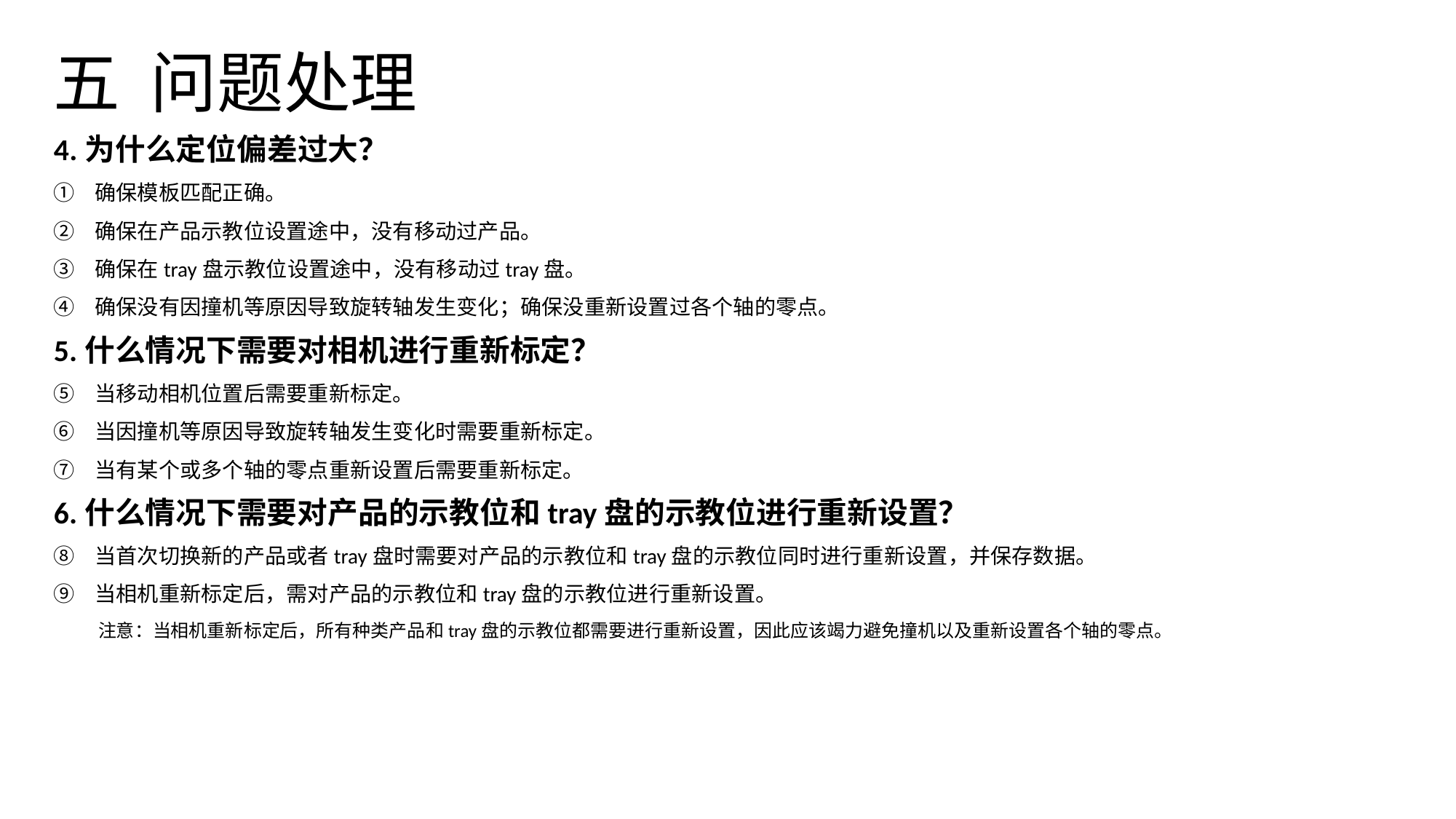

# 五  问题处理
4.为什么定位偏差过大？
确保模板匹配正确。
确保在产品示教位设置途中，没有移动过产品。
确保在tray盘示教位设置途中，没有移动过tray盘。
确保没有因撞机等原因导致旋转轴发生变化；确保没重新设置过各个轴的零点。
5.什么情况下需要对相机进行重新标定？
当移动相机位置后需要重新标定。
当因撞机等原因导致旋转轴发生变化时需要重新标定。
当有某个或多个轴的零点重新设置后需要重新标定。
6.什么情况下需要对产品的示教位和tray盘的示教位进行重新设置？
当首次切换新的产品或者tray盘时需要对产品的示教位和tray盘的示教位同时进行重新设置，并保存数据。
当相机重新标定后，需对产品的示教位和tray盘的示教位进行重新设置。
          注意：当相机重新标定后，所有种类产品和tray盘的示教位都需要进行重新设置，因此应该竭力避免撞机以及重新设置各个轴的零点。